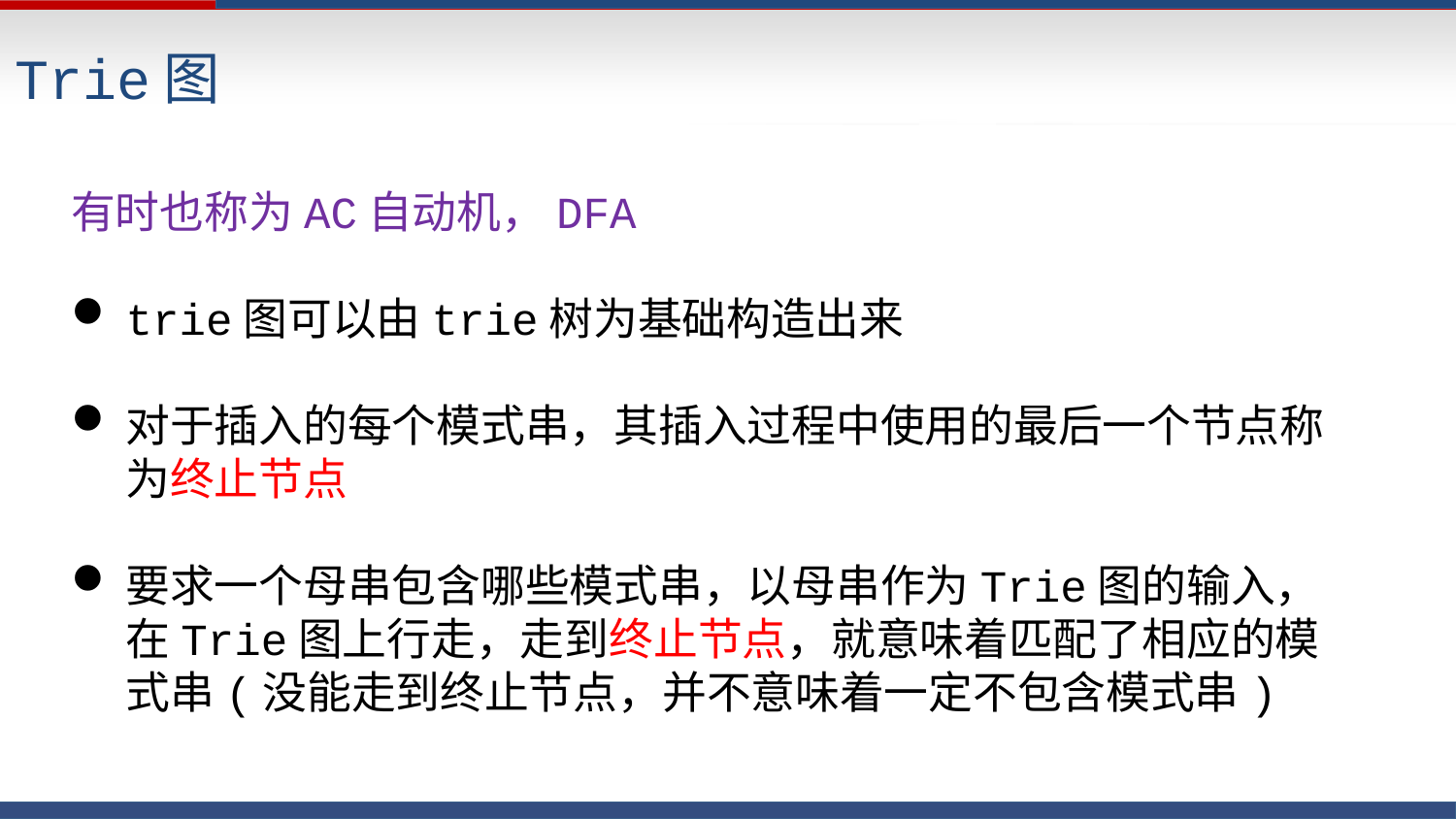

Trie图

有时也称为AC自动机，DFA

trie图可以由trie树为基础构造出来

对于插入的每个模式串，其插入过程中使用的最后一个节点称为终止节点

要求一个母串包含哪些模式串，以母串作为Trie图的输入，在Trie图上行走，走到终止节点，就意味着匹配了相应的模式串(没能走到终止节点，并不意味着一定不包含模式串)